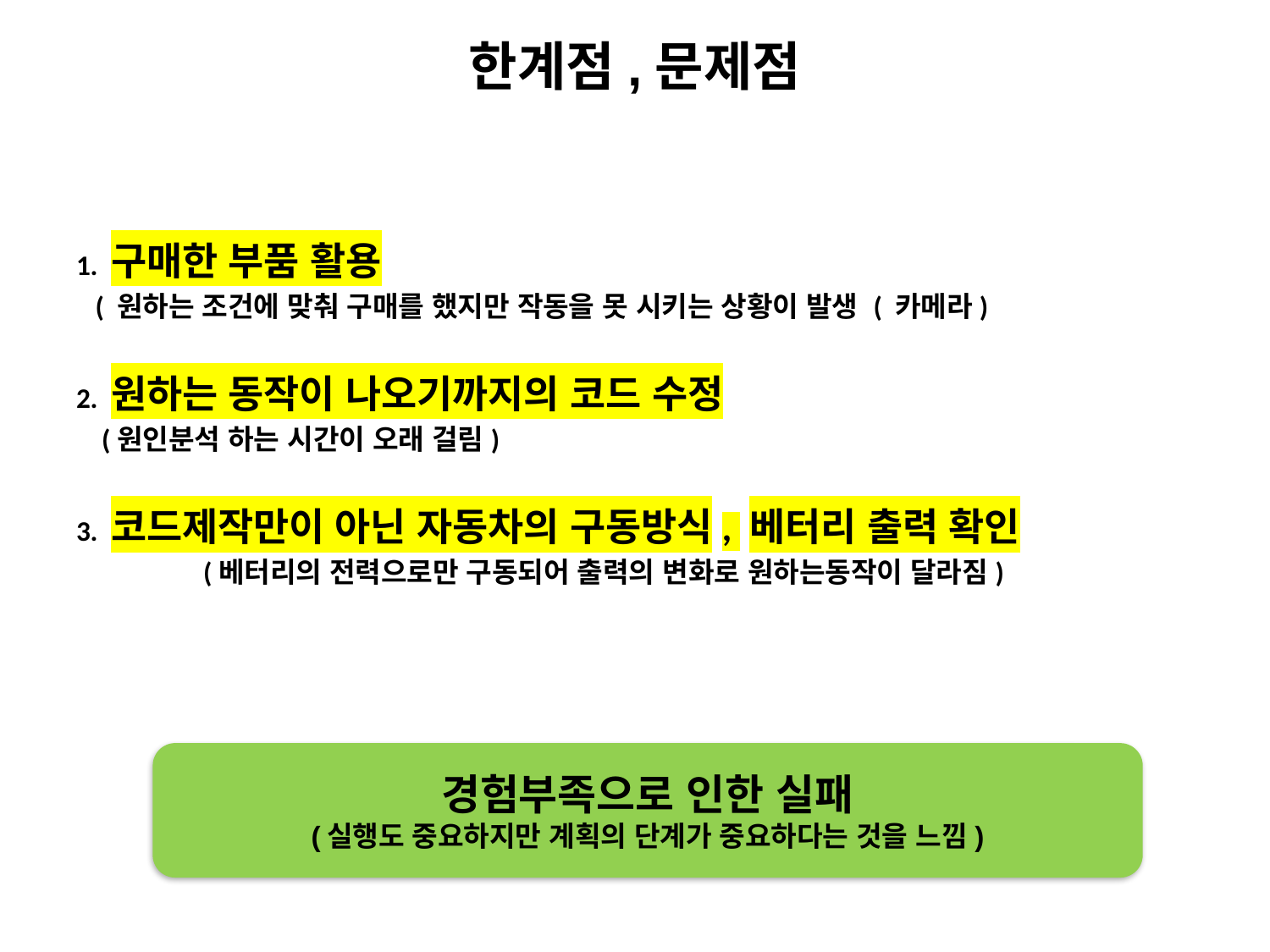

한계점,문제점
1. 구매한 부품 활용
   ( 원하는 조건에 맞춰 구매를 했지만 작동을 못 시키는 상황이 발생 ( 카메라)

2. 원하는 동작이 나오기까지의 코드 수정
    (원인분석 하는 시간이 오래 걸림)

3. 코드제작만이 아닌 자동차의 구동방식, 베터리 출력 확인
 	(베터리의 전력으로만 구동되어 출력의 변화로 원하는동작이 달라짐)
경험부족으로 인한 실패
(실행도 중요하지만 계획의 단계가 중요하다는 것을 느낌)